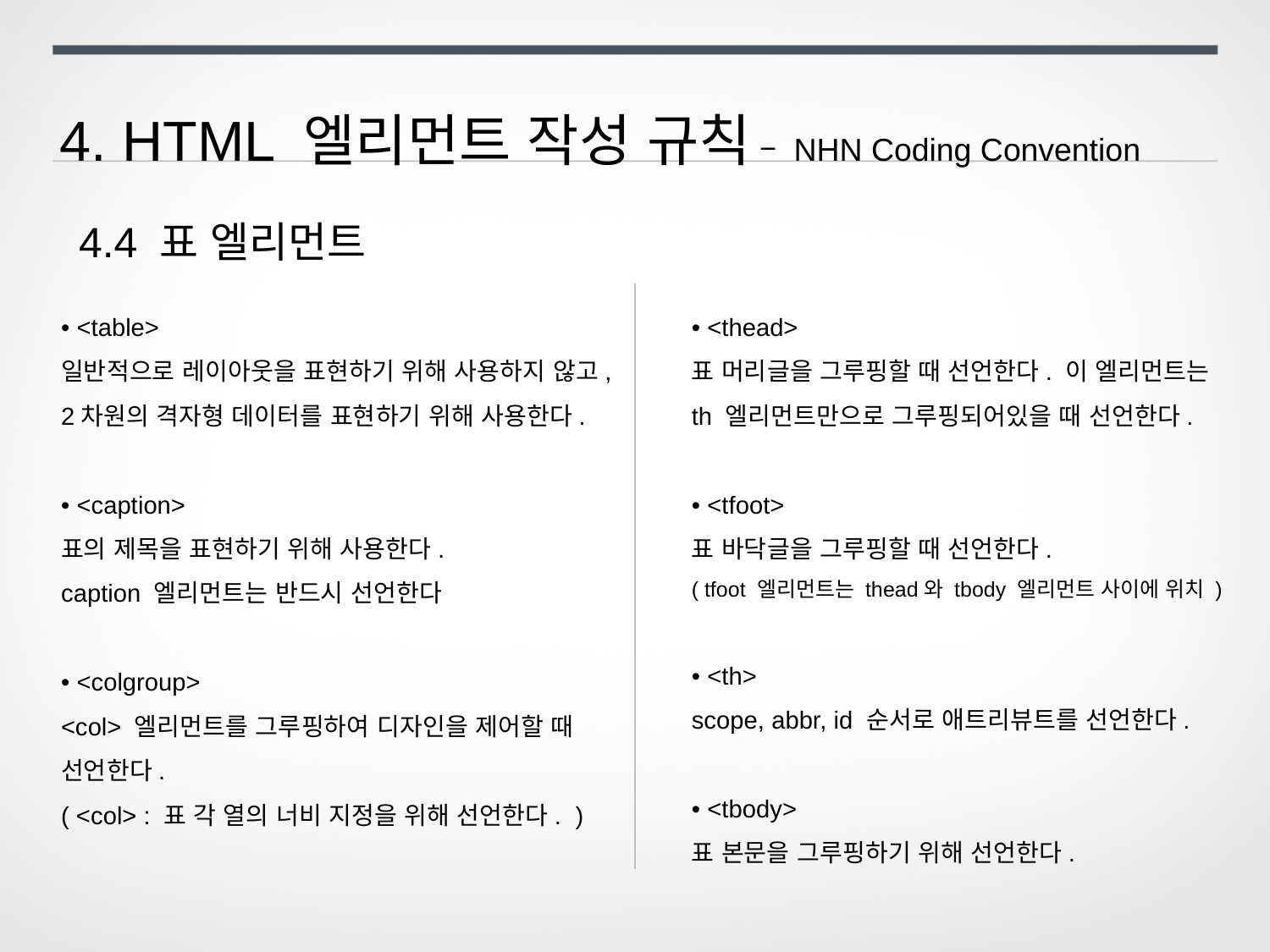

4. HTML 엘리먼트 작성 규칙 – NHN Coding Convention
4.4 표 엘리먼트
• <table>
일반적으로 레이아웃을 표현하기 위해 사용하지 않고,
2차원의 격자형 데이터를 표현하기 위해 사용한다.

• <caption>
표의 제목을 표현하기 위해 사용한다.
caption 엘리먼트는 반드시 선언한다

• <colgroup>
<col> 엘리먼트를 그루핑하여 디자인을 제어할 때
선언한다.
( <col> : 표 각 열의 너비 지정을 위해 선언한다.  )

• <thead>
표 머리글을 그루핑할 때 선언한다. 이 엘리먼트는
th 엘리먼트만으로 그루핑되어있을 때 선언한다.

• <tfoot>
표 바닥글을 그루핑할 때 선언한다.
( tfoot 엘리먼트는 thead와 tbody 엘리먼트 사이에 위치 )

• <th>
scope, abbr, id 순서로 애트리뷰트를 선언한다.

• <tbody>
표 본문을 그루핑하기 위해 선언한다.